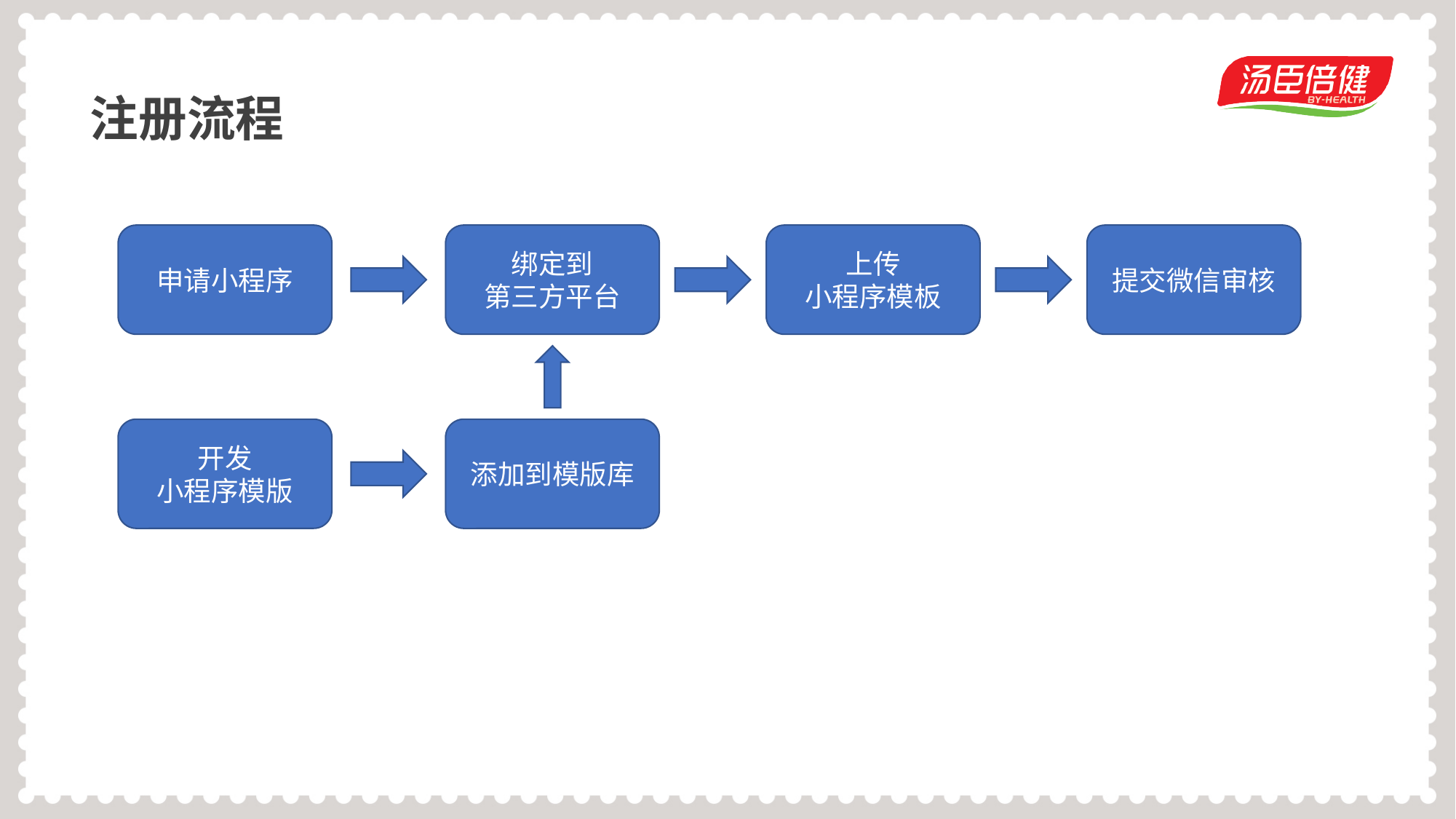

注册流程
申请小程序
绑定到
第三方平台
上传
小程序模板
提交微信审核

开发
小程序模版
添加到模版库